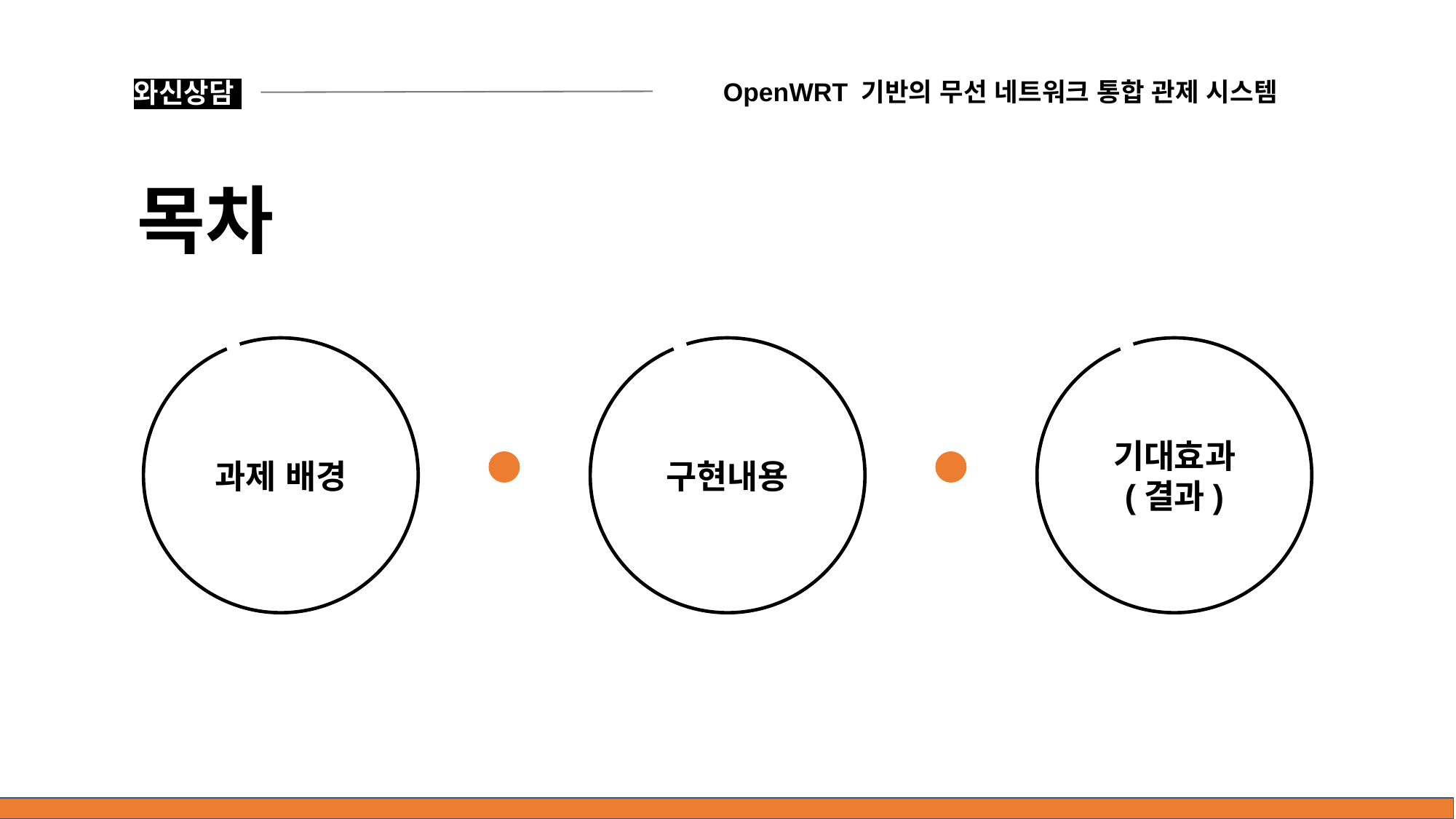

와신상담
OpenWRT 기반의 무선 네트워크 통합 관제 시스템
목차
과제 배경
구현내용
기대효과
(결과)